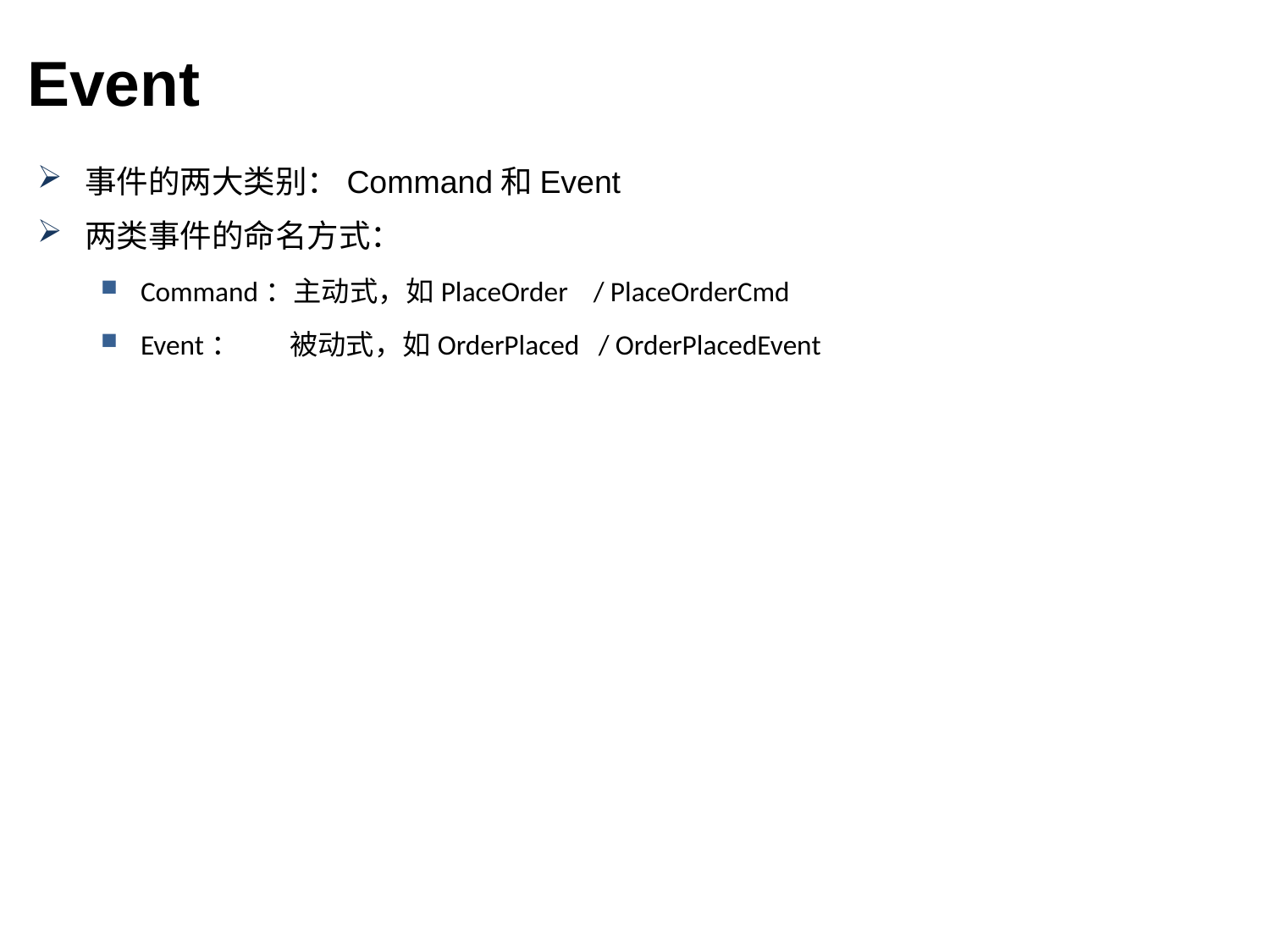

Event
事件的两大类别：Command和Event
两类事件的命名方式：
Command：主动式，如PlaceOrder    / PlaceOrderCmd
Event：        被动式，如OrderPlaced   / OrderPlacedEvent